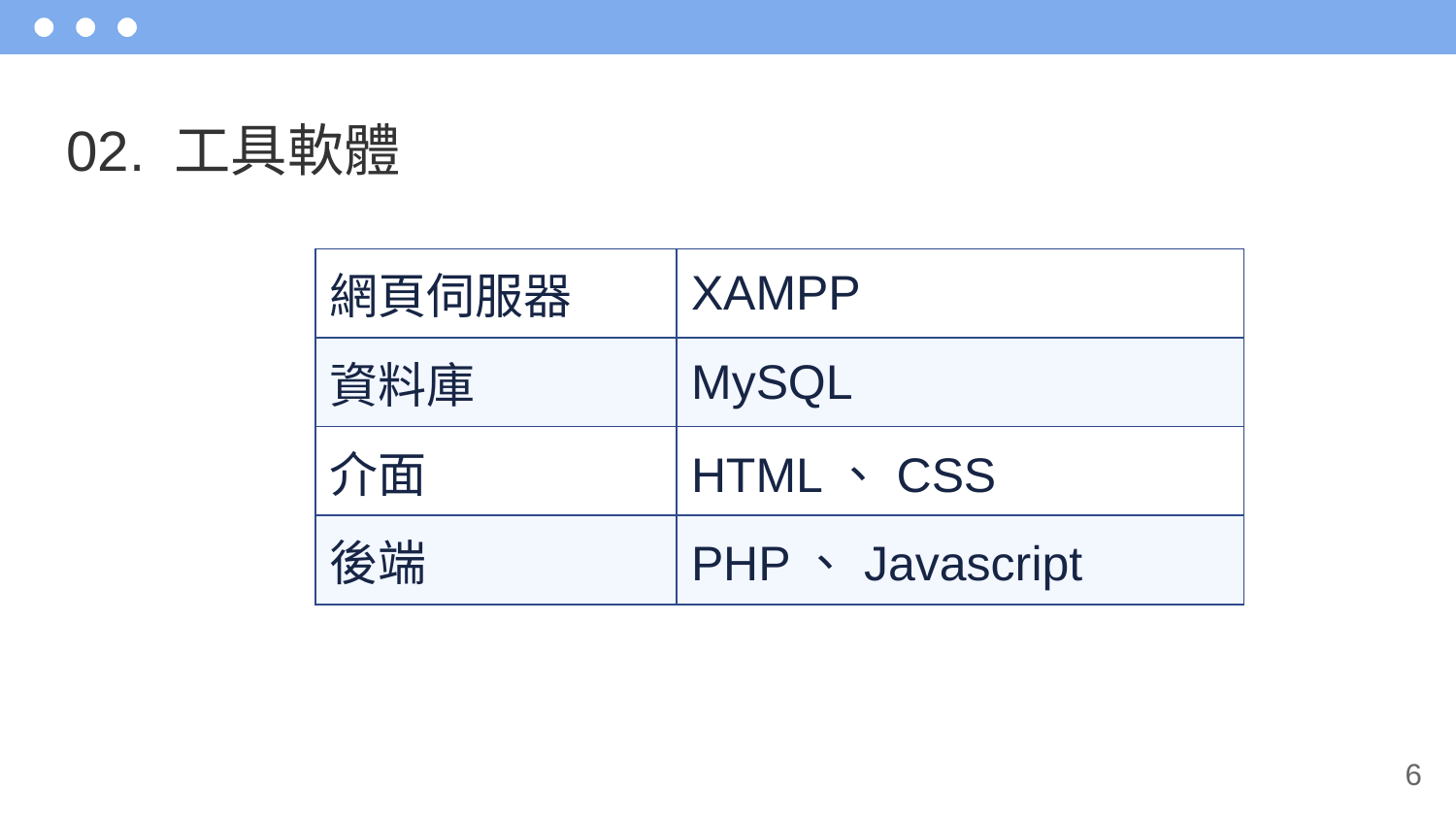

02. 工具軟體
| 網頁伺服器 | XAMPP |
| --- | --- |
| 資料庫 | MySQL |
| 介面 | HTML、CSS |
| 後端 | PHP、Javascript |